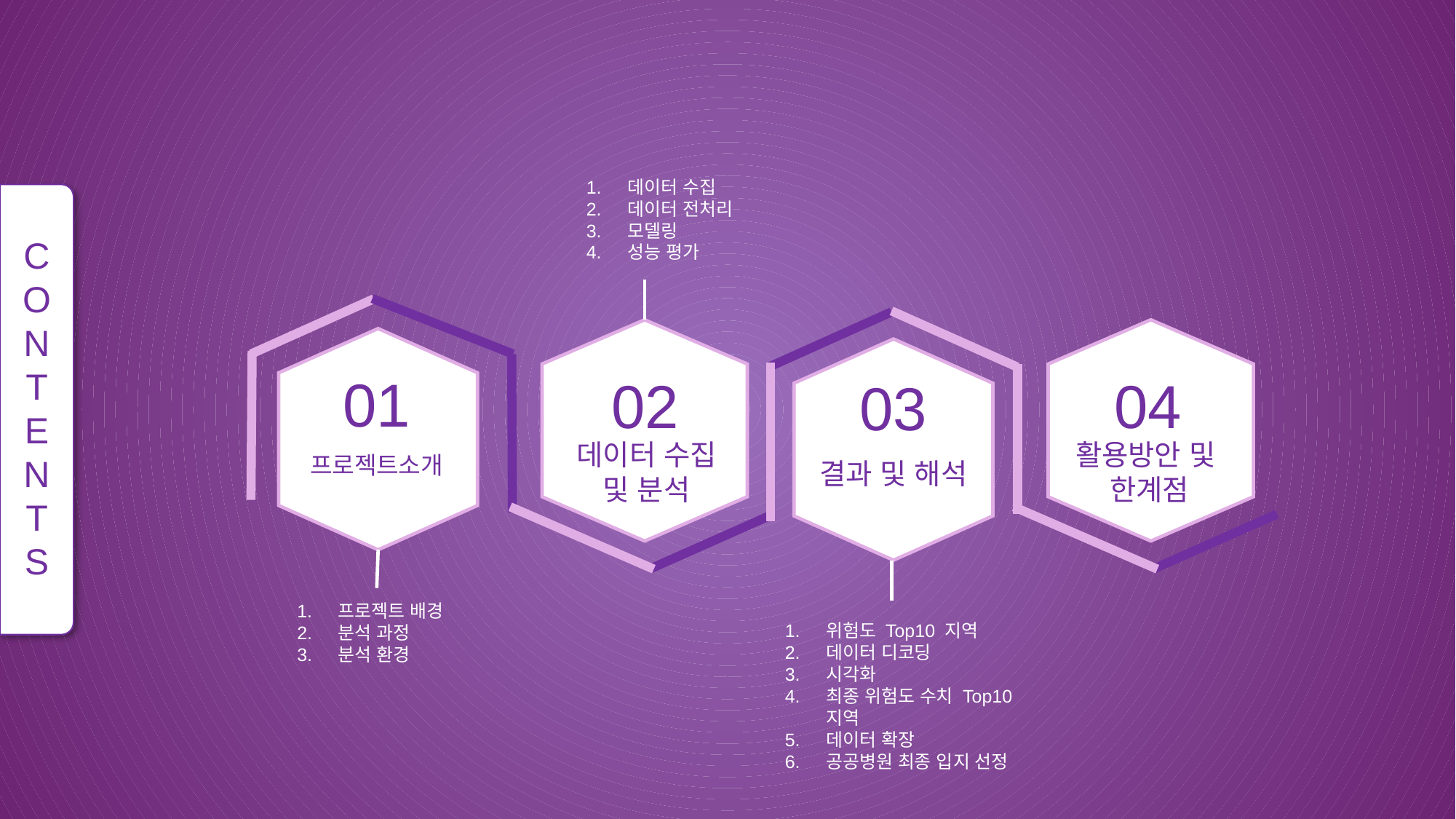

데이터 수집
데이터 전처리
모델링
성능 평가

01
02
04

03

프로젝트소개
데이터 수집
및 분석
활용방안 및
한계점
결과 및 해석
프로젝트 배경
분석 과정
분석 환경
위험도 Top10 지역
데이터 디코딩
시각화
최종 위험도 수치 Top10 지역
데이터 확장
공공병원 최종 입지 선정

C
O
N
T
E
N
T
S